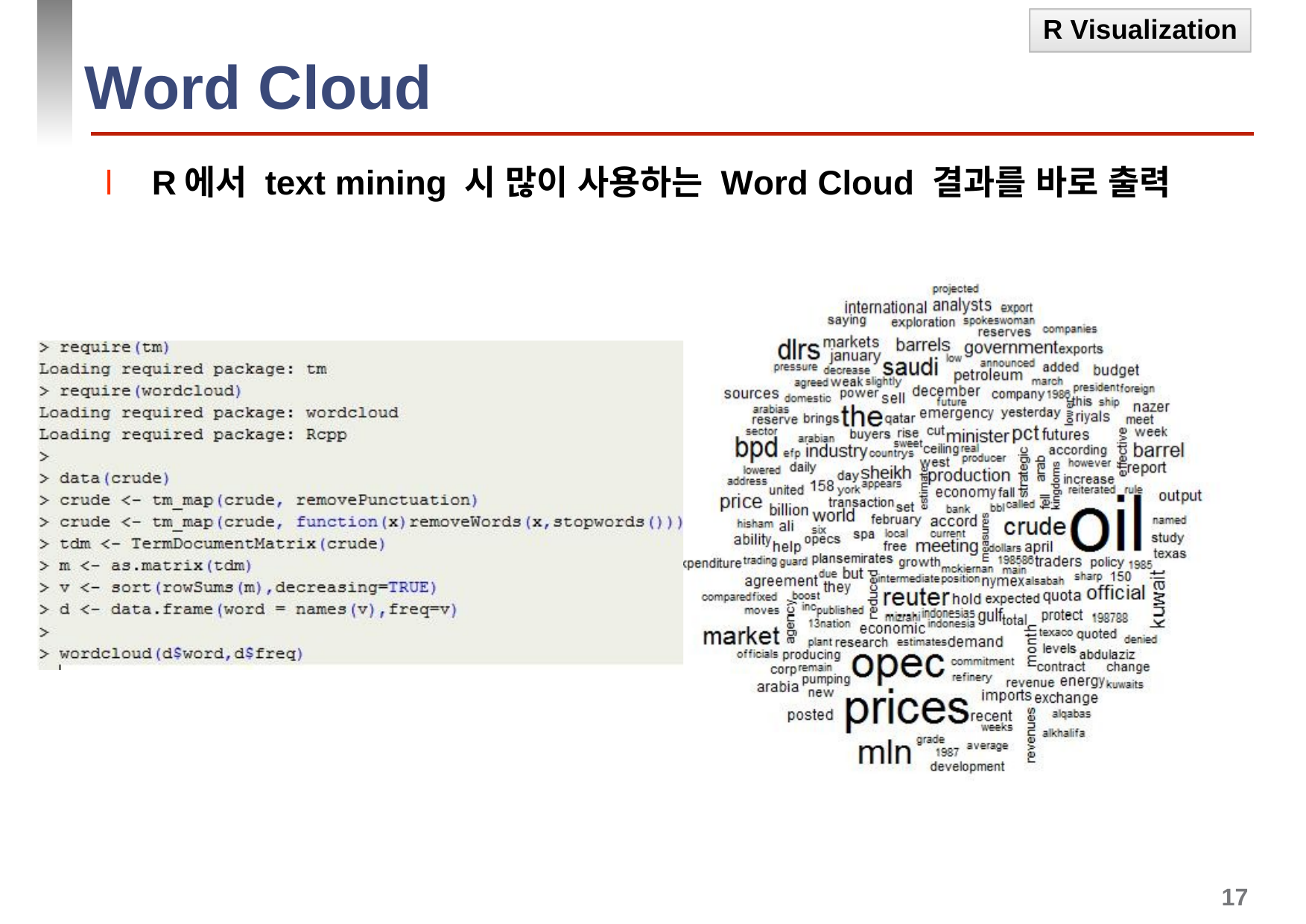

R Visualization
# Word Cloud
l	R에서 text mining 시 많이 사용하는 Word Cloud 결과를 바로 출력

17